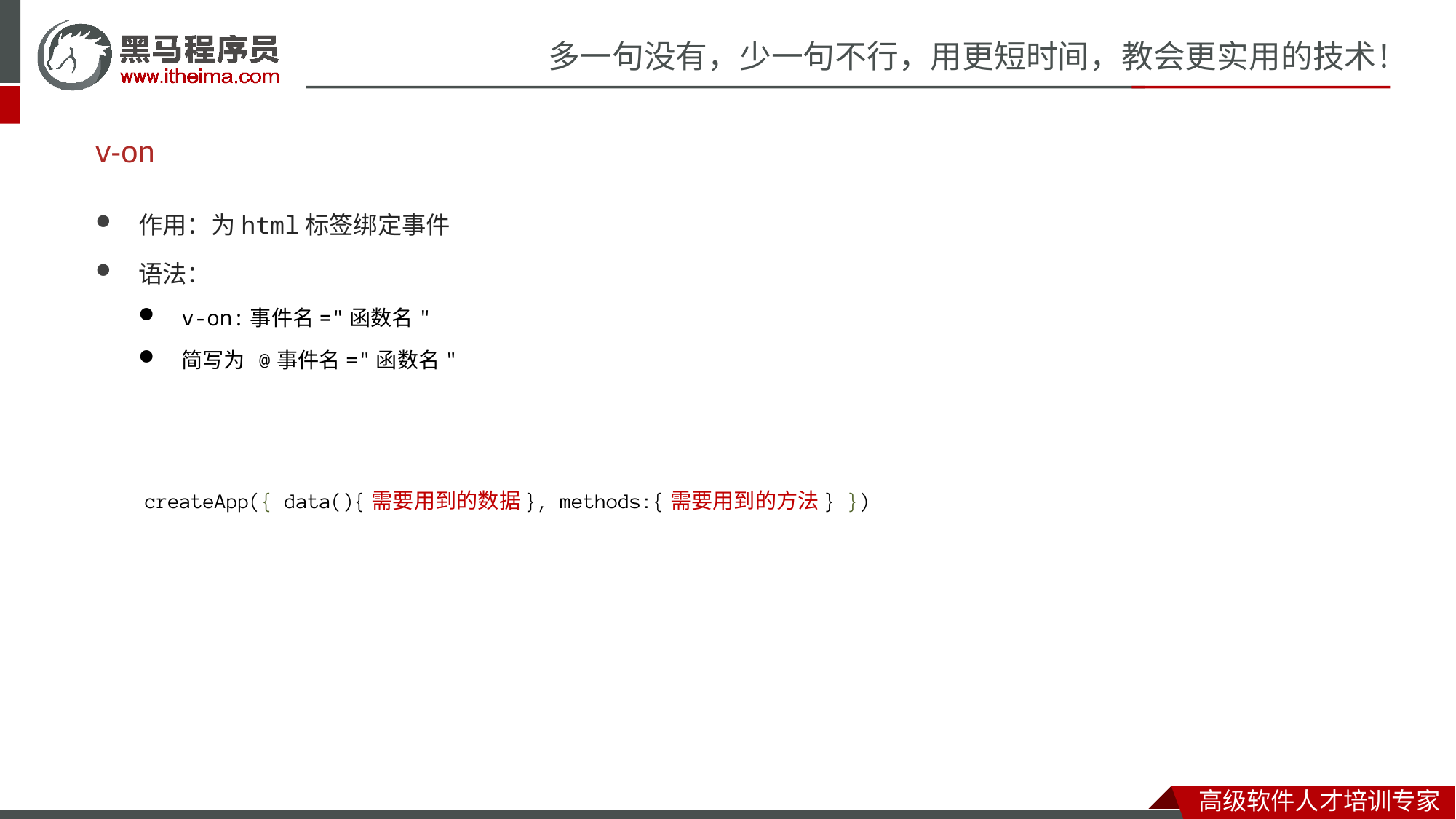

# v-on
作用：为html标签绑定事件
语法：
v-on:事件名="函数名"
简写为  @事件名="函数名"
createApp({ data(){需要用到的数据}, methods:{需要用到的方法} })